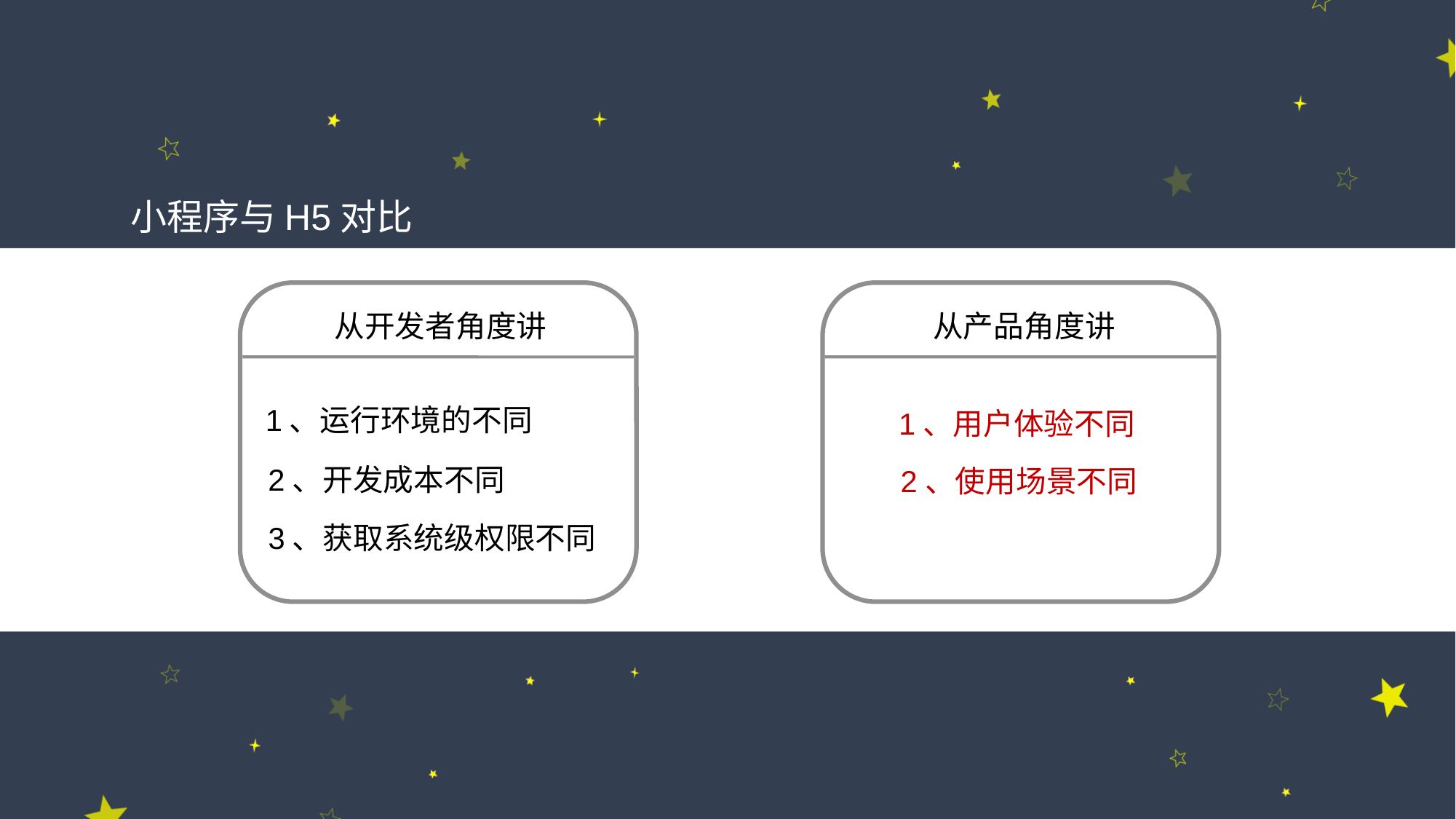

小程序与H5对比

从产品角度讲
从开发者角度讲
1、运行环境的不同
1、用户体验不同
2、开发成本不同
2、使用场景不同
3、获取系统级权限不同